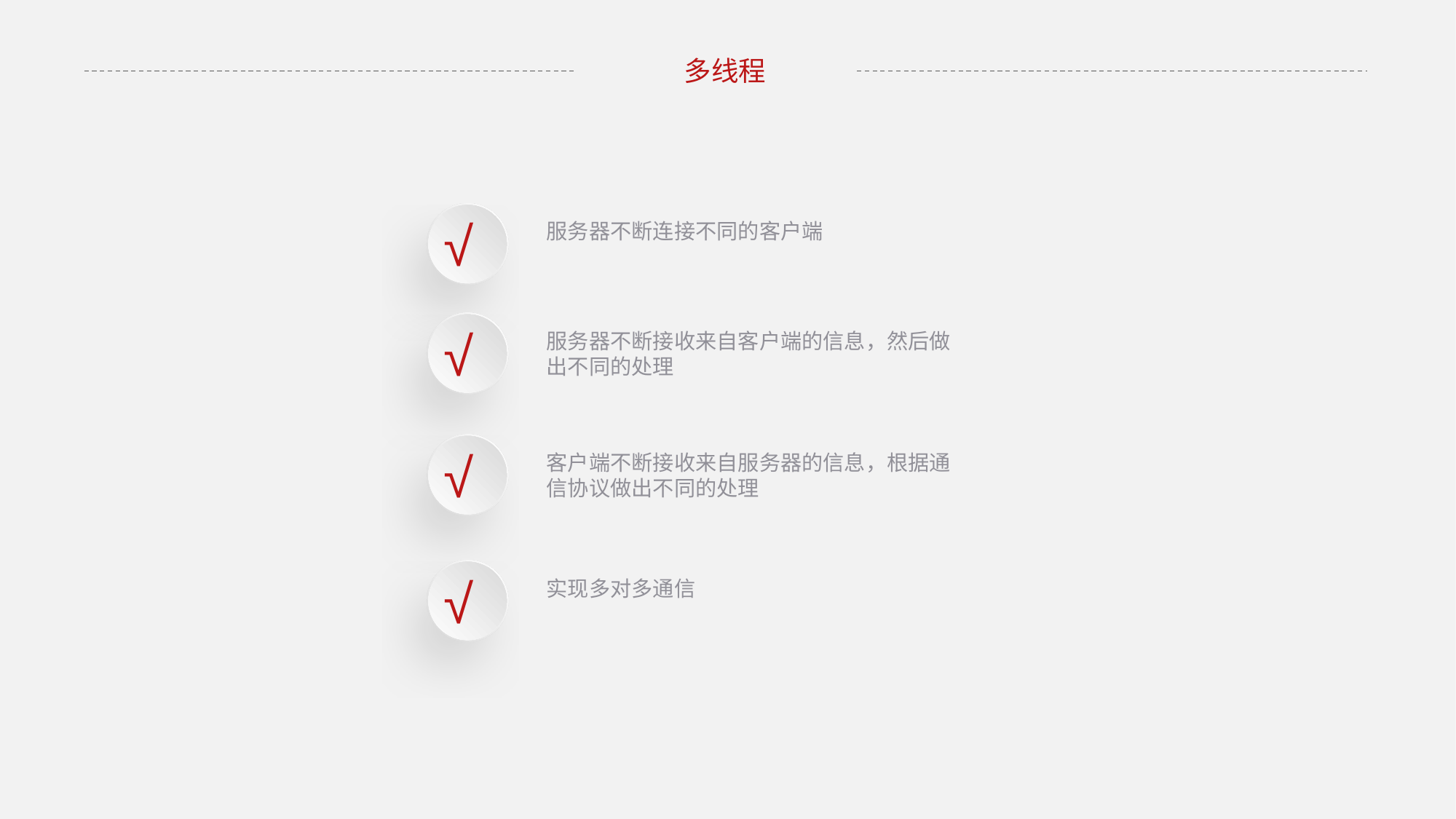

多线程

√
服务器不断连接不同的客户端

√
服务器不断接收来自客户端的信息，然后做出不同的处理

√
客户端不断接收来自服务器的信息，根据通信协议做出不同的处理

√
实现多对多通信